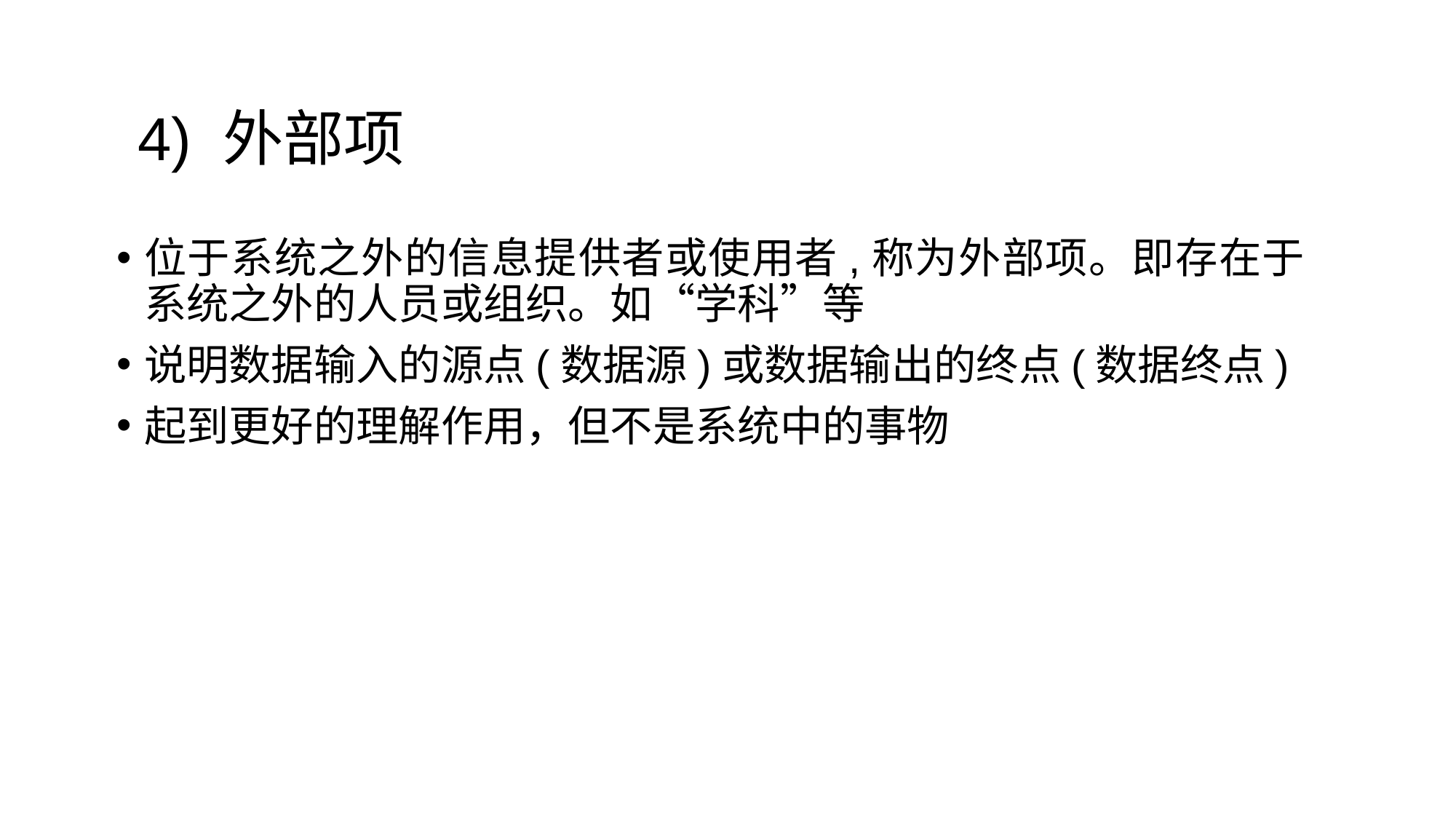

# 4) 外部项
位于系统之外的信息提供者或使用者,称为外部项。即存在于系统之外的人员或组织。如“学科”等
说明数据输入的源点(数据源)或数据输出的终点(数据终点)
起到更好的理解作用，但不是系统中的事物